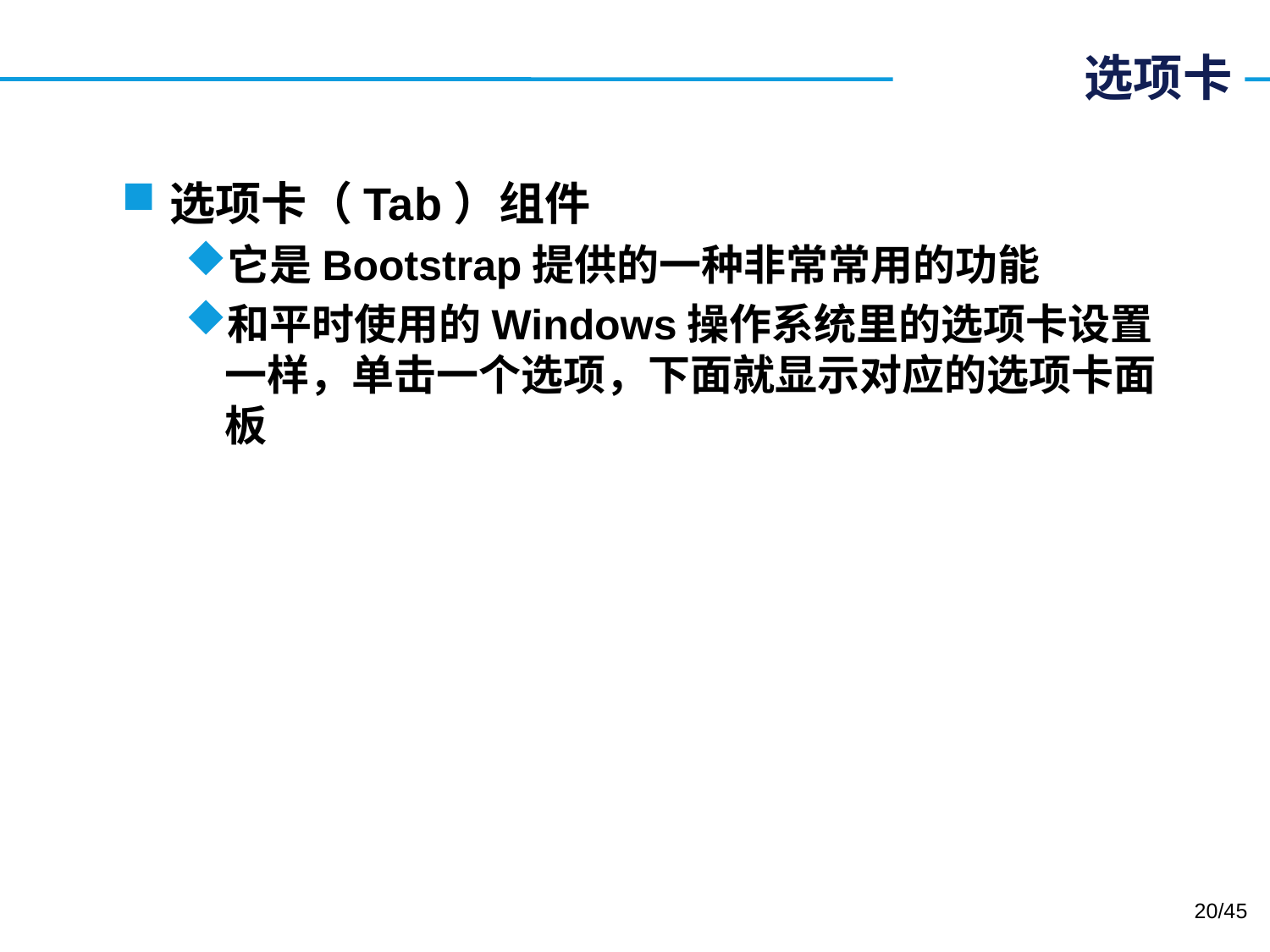

# 选项卡
选项卡（Tab）组件
它是Bootstrap提供的一种非常常用的功能
和平时使用的Windows操作系统里的选项卡设置一样，单击一个选项，下面就显示对应的选项卡面板

20/45